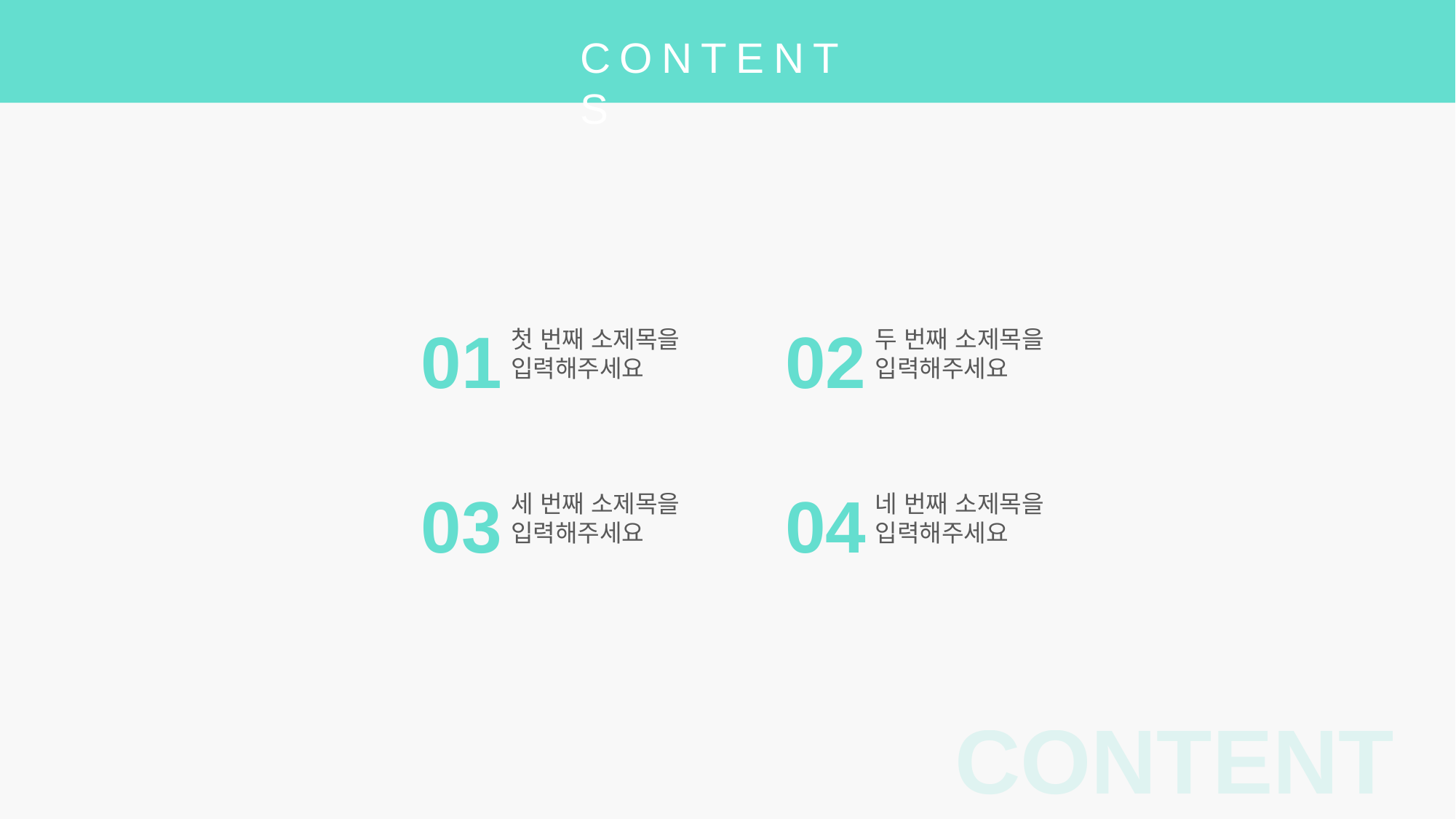

CONTENTS
01
첫 번째 소제목을
입력해주세요
02
두 번째 소제목을
입력해주세요
03
세 번째 소제목을
입력해주세요
04
네 번째 소제목을
입력해주세요
CONTENTS